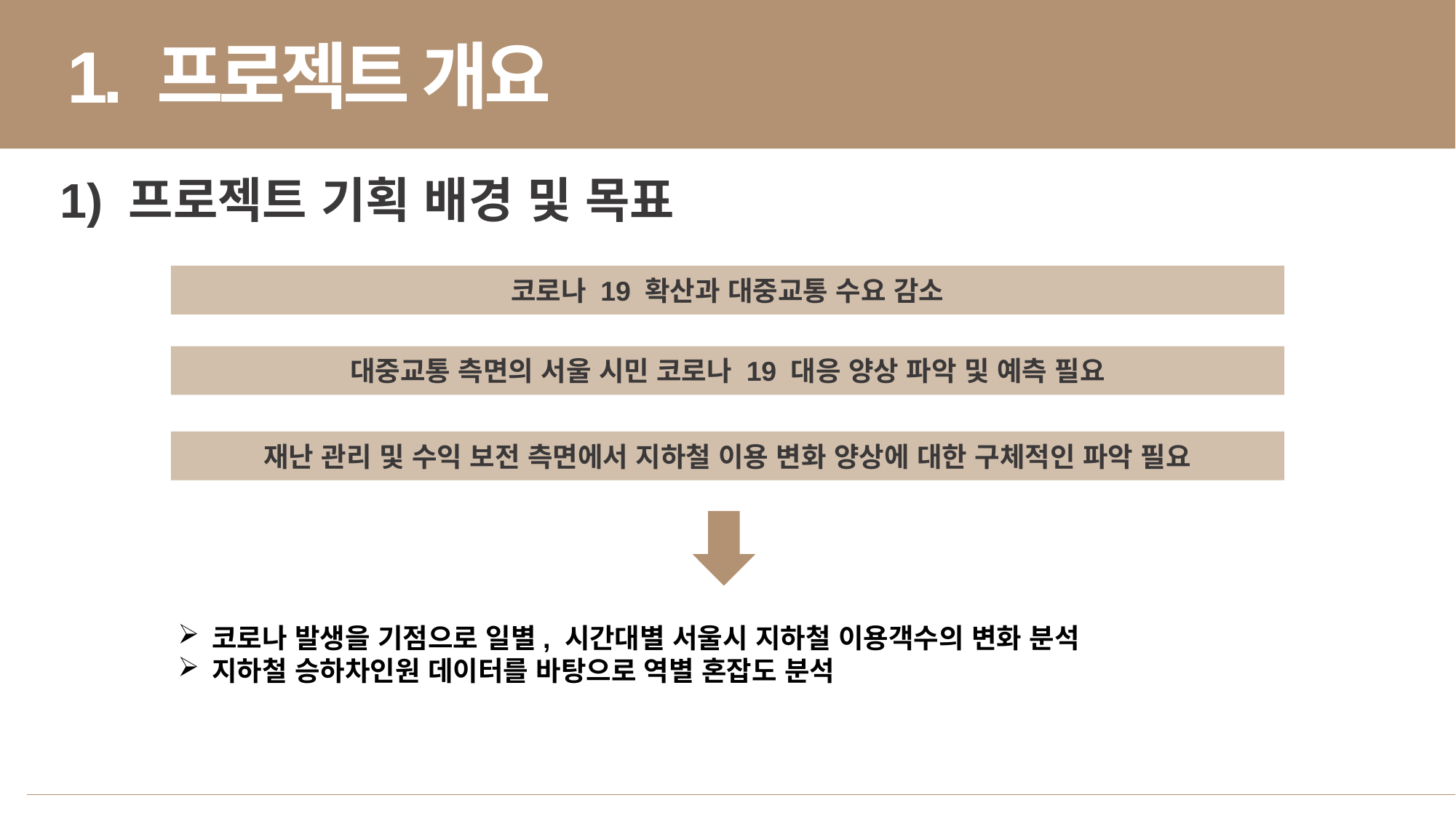

1. 프로젝트 개요
1) 프로젝트 기획 배경 및 목표
코로나 19 확산과 대중교통 수요 감소
대중교통 측면의 서울 시민 코로나 19 대응 양상 파악 및 예측 필요
재난 관리 및 수익 보전 측면에서 지하철 이용 변화 양상에 대한 구체적인 파악 필요

코로나 발생을 기점으로 일별, 시간대별 서울시 지하철 이용객수의 변화 분석
지하철 승하차인원 데이터를 바탕으로 역별 혼잡도 분석